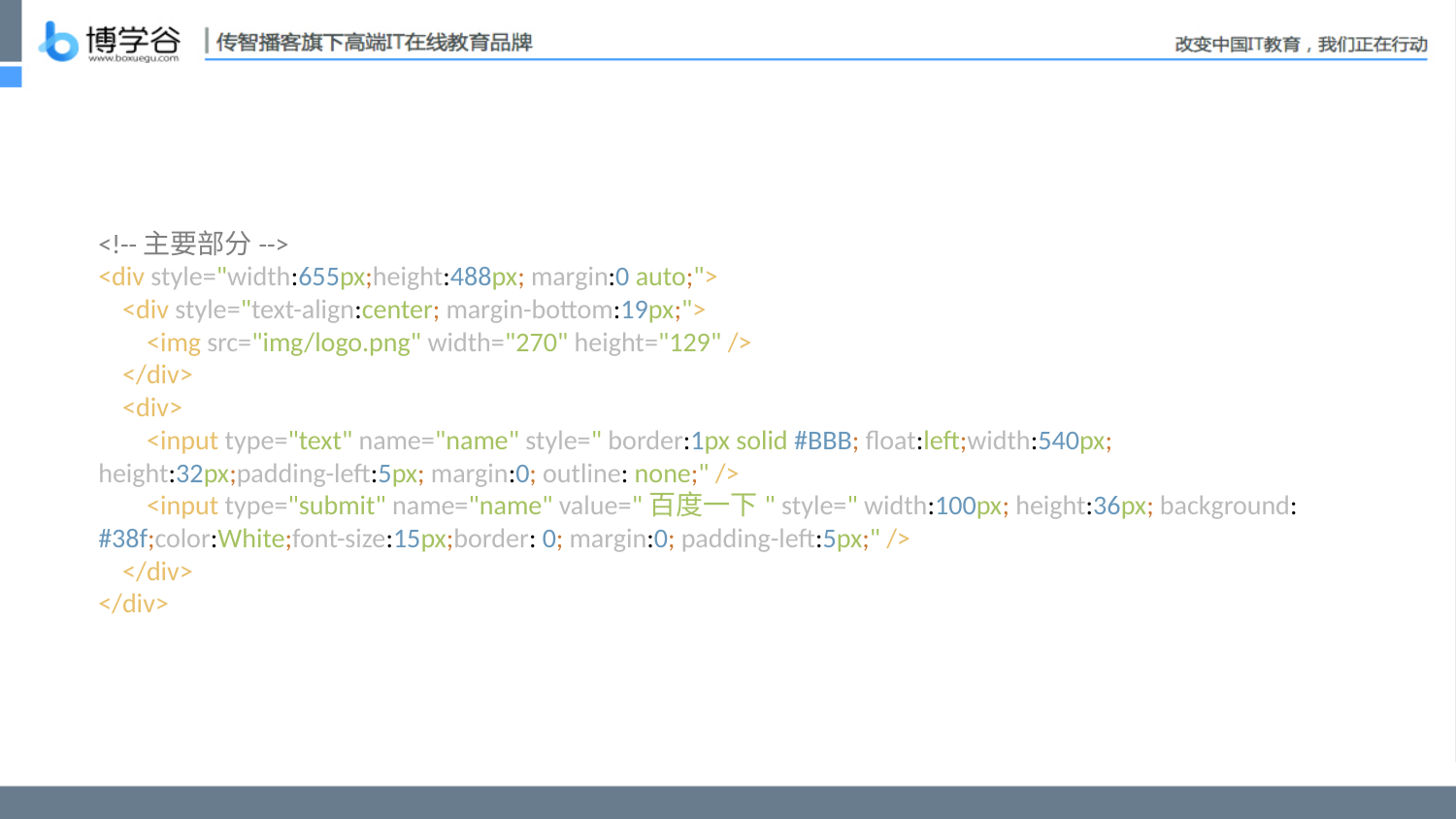

<!--主要部分-->
<div style="width:655px;height:488px; margin:0 auto;">
    <div style="text-align:center; margin-bottom:19px;">
        <img src="img/logo.png" width="270" height="129" />
    </div>
    <div>
        <input type="text" name="name" style=" border:1px solid #BBB; float:left;width:540px; height:32px;padding-left:5px; margin:0; outline: none;" />
        <input type="submit" name="name" value="百度一下" style=" width:100px; height:36px; background: #38f;color:White;font-size:15px;border: 0; margin:0; padding-left:5px;" />
    </div>
</div>